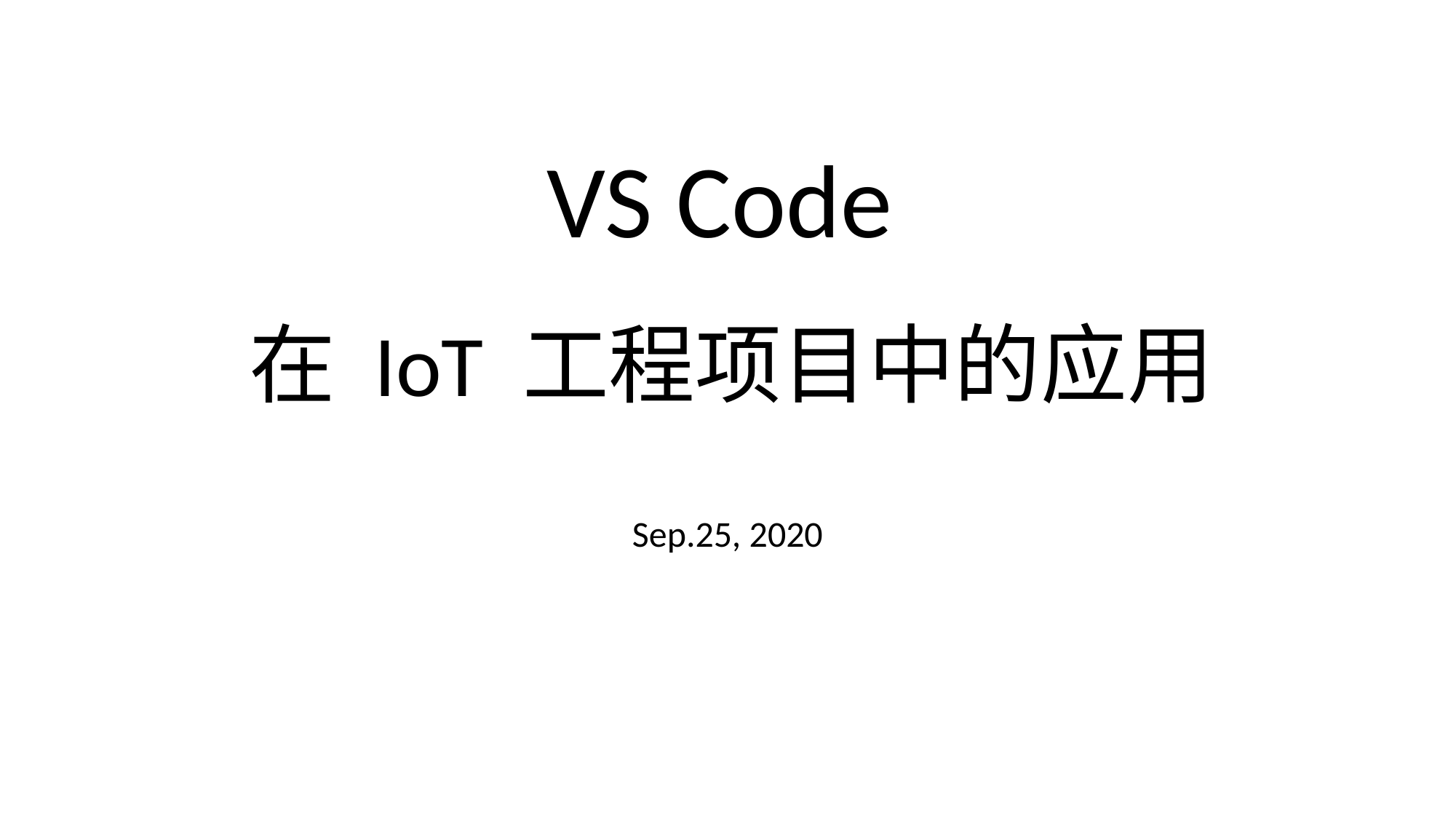

# VS Code 在 IoT 工程项目中的应用
Sep.25, 2020